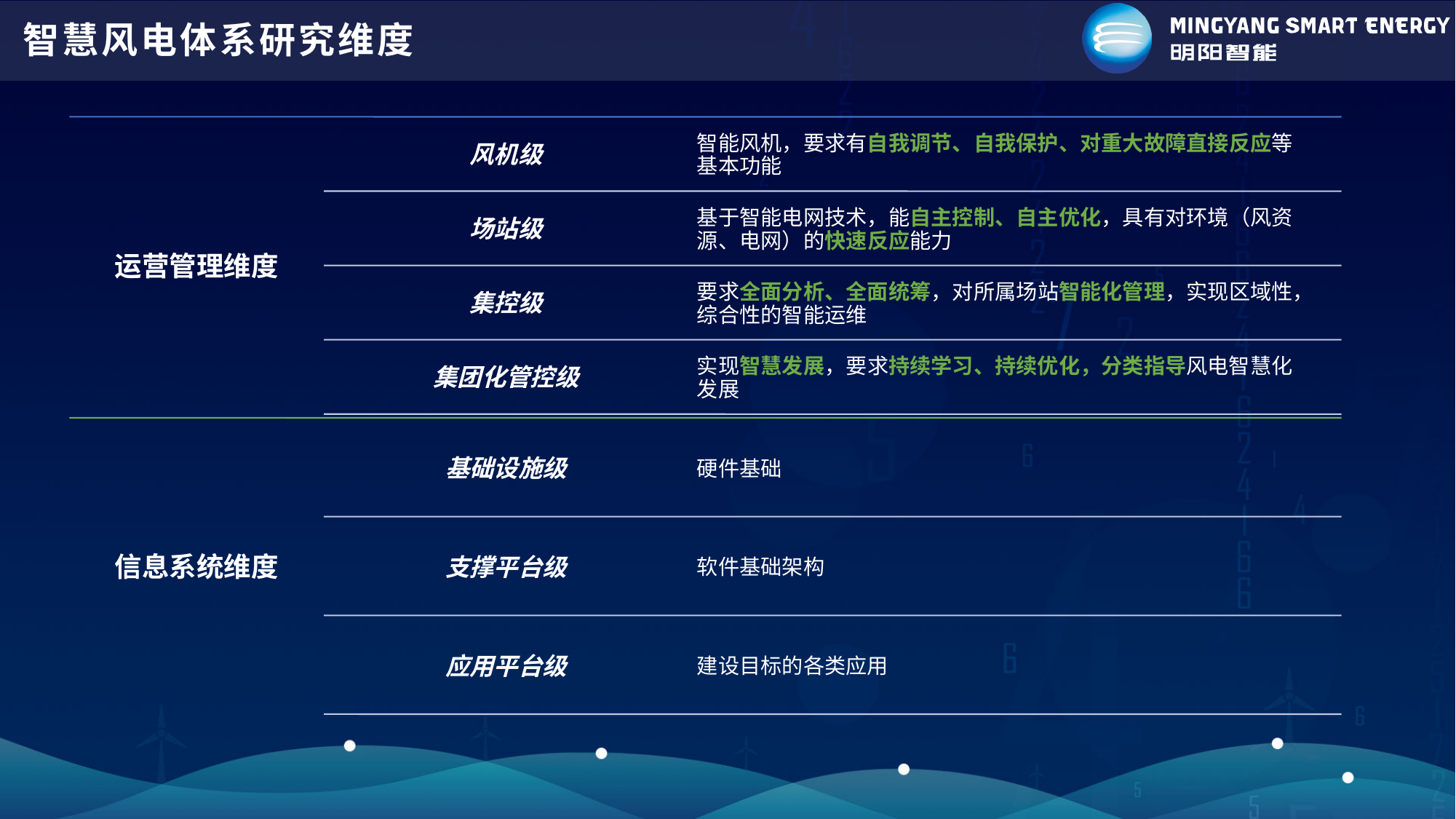

# 智慧风电体系研究维度

运营管理维度
风机级
智能风机，要求有自我调节、自我保护、对重大故障直接反应等基本功能

场站级
基于智能电网技术，能自主控制、自主优化，具有对环境（风资源、电网）的快速反应能力

集控级
要求全面分析、全面统筹，对所属场站智能化管理，实现区域性，综合性的智能运维

集团化管控级
实现智慧发展，要求持续学习、持续优化，分类指导风电智慧化发展

信息系统维度
基础设施级
硬件基础

支撑平台级
软件基础架构

应用平台级
建设目标的各类应用